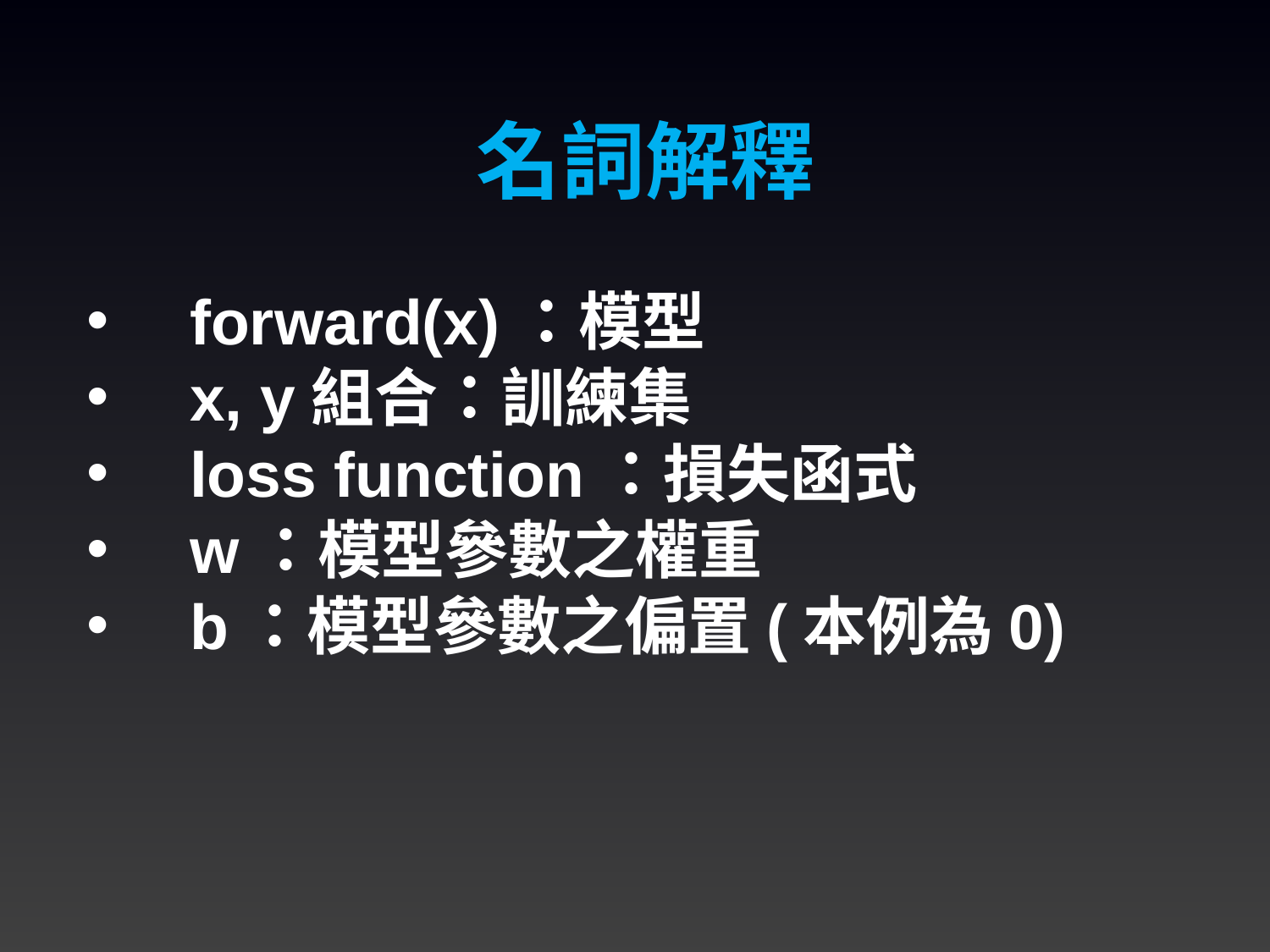

名詞解釋
forward(x)：模型
x, y組合：訓練集
loss function：損失函式
w：模型參數之權重
b：模型參數之偏置(本例為0)